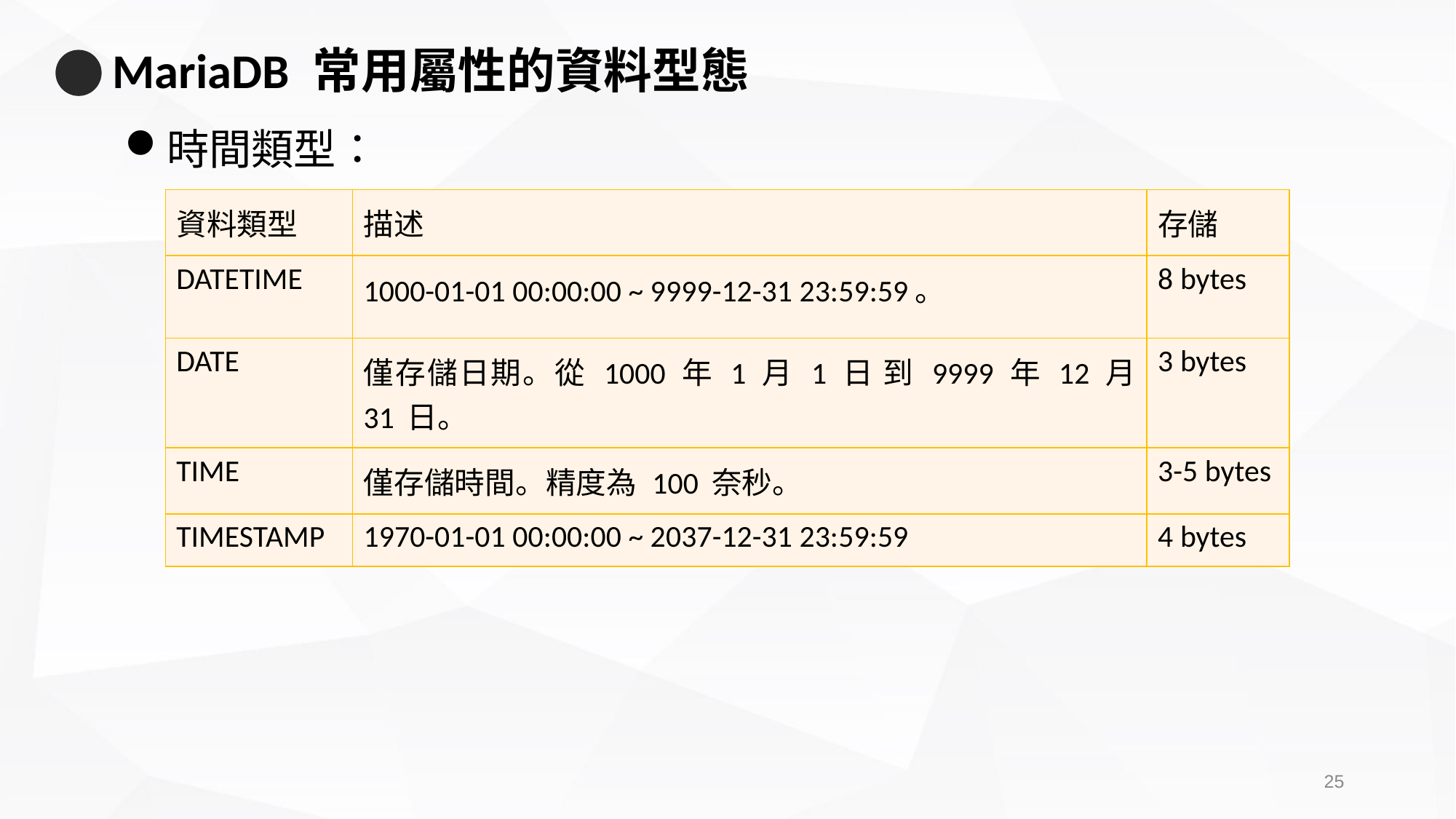

# MariaDB 常用屬性的資料型態
時間類型：
| 資料類型 | 描述 | 存儲 |
| --- | --- | --- |
| DATETIME | 1000-01-01 00:00:00 ~ 9999-12-31 23:59:59。 | 8 bytes |
| DATE | 僅存儲日期。從 1000 年 1 月 1 日 到 9999 年 12 月 31 日。 | 3 bytes |
| TIME | 僅存儲時間。精度為 100 奈秒。 | 3-5 bytes |
| TIMESTAMP | 1970-01-01 00:00:00 ~ 2037-12-31 23:59:59 | 4 bytes |
25